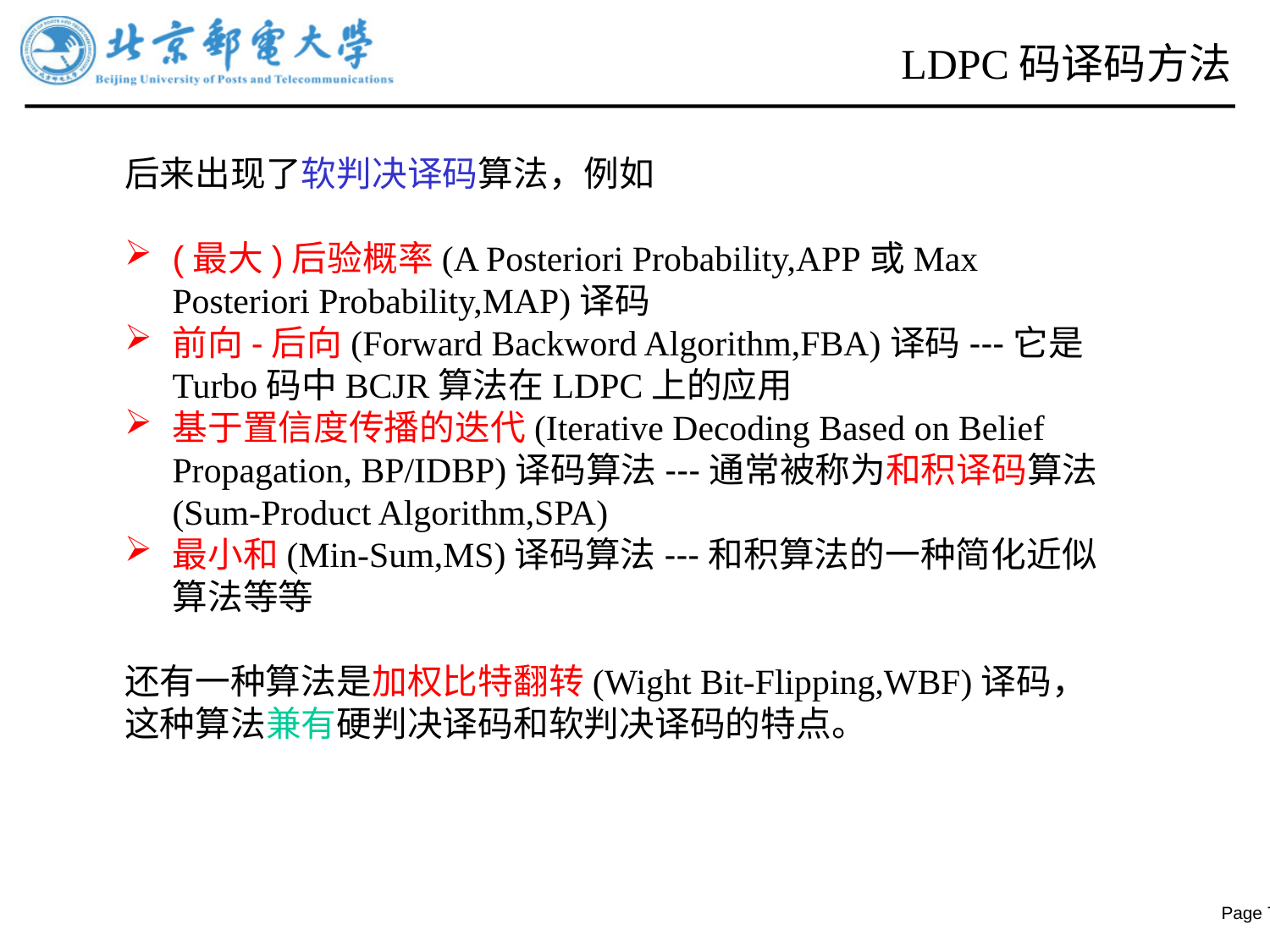

LDPC码译码方法
后来出现了软判决译码算法，例如

(最大)后验概率(A Posteriori Probability,APP或Max Posteriori Probability,MAP)译码
前向-后向(Forward Backword Algorithm,FBA)译码---它是Turbo码中BCJR算法在LDPC上的应用
基于置信度传播的迭代(Iterative Decoding Based on Belief Propagation, BP/IDBP)译码算法---通常被称为和积译码算法(Sum-Product Algorithm,SPA)
最小和(Min-Sum,MS)译码算法---和积算法的一种简化近似算法等等

还有一种算法是加权比特翻转(Wight Bit-Flipping,WBF)译码，这种算法兼有硬判决译码和软判决译码的特点。